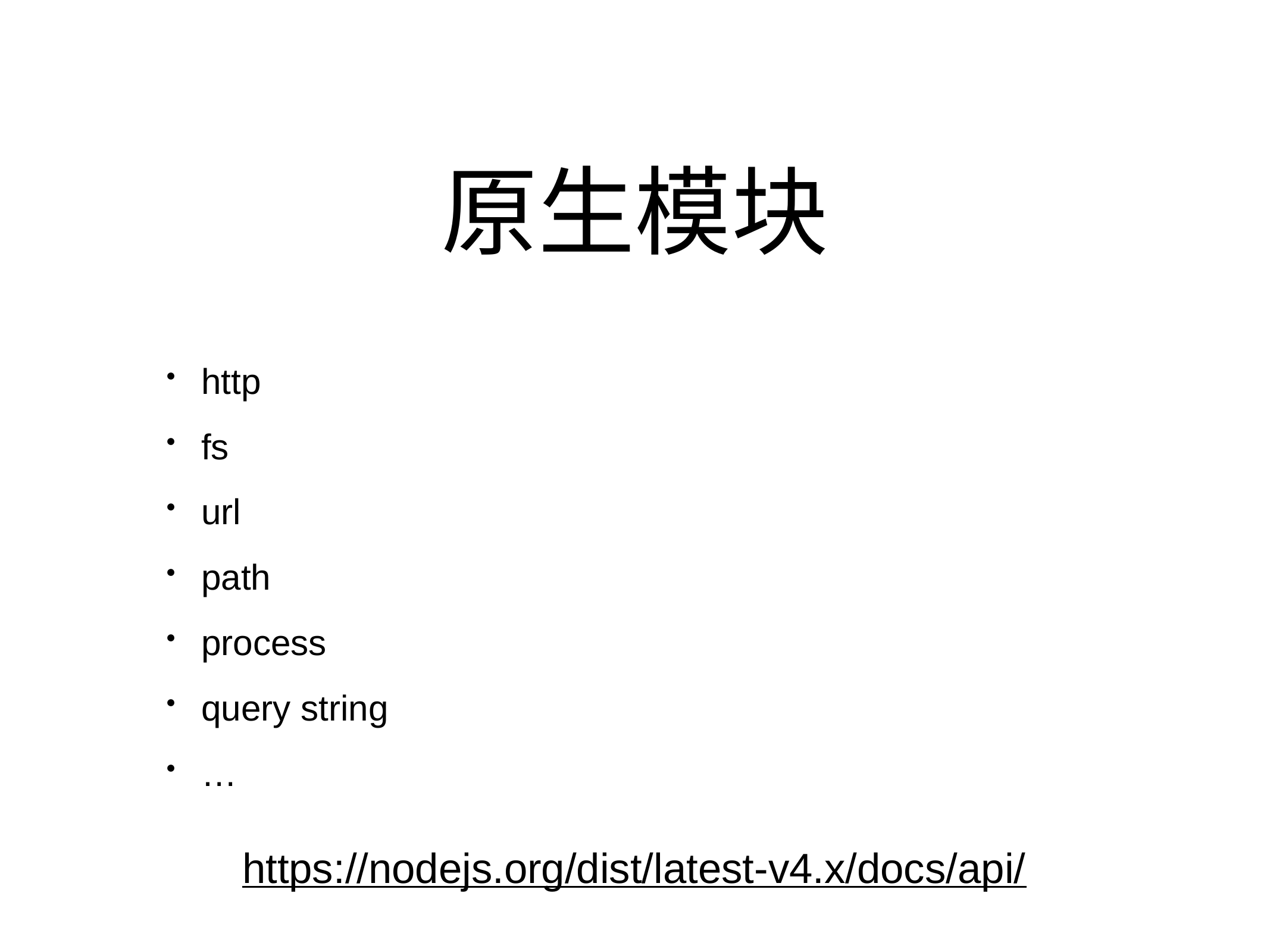

# 原生模块
http
fs
url
path
process
query string
…
https://nodejs.org/dist/latest-v4.x/docs/api/